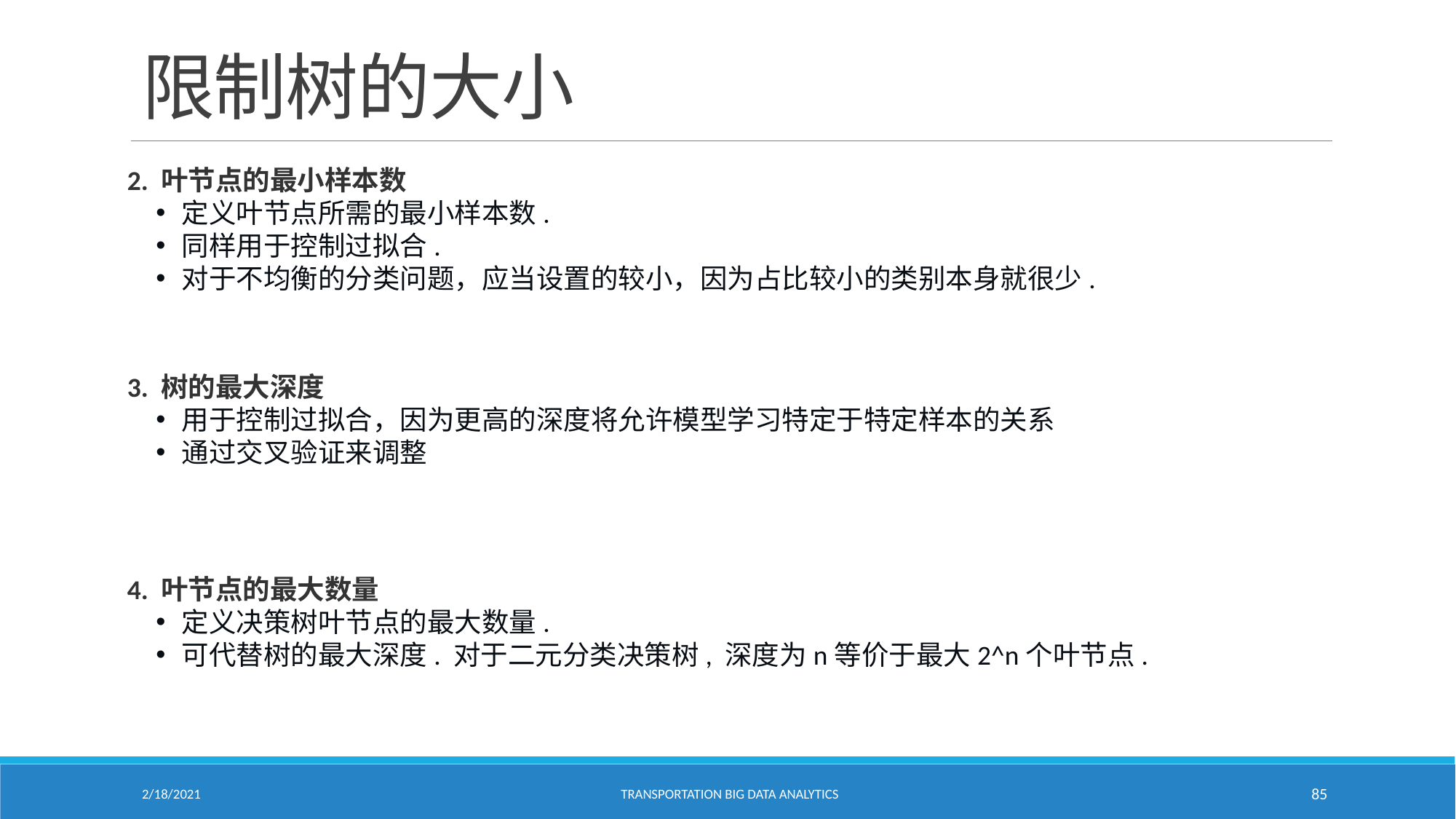

# 限制树的大小
2. 叶节点的最小样本数
定义叶节点所需的最小样本数.
同样用于控制过拟合.
对于不均衡的分类问题，应当设置的较小，因为占比较小的类别本身就很少.
3. 树的最大深度
用于控制过拟合，因为更高的深度将允许模型学习特定于特定样本的关系
通过交叉验证来调整
4. 叶节点的最大数量
定义决策树叶节点的最大数量.
可代替树的最大深度. 对于二元分类决策树, 深度为n等价于最大2^n个叶节点.
2/18/2021
Transportation Big Data Analytics
85